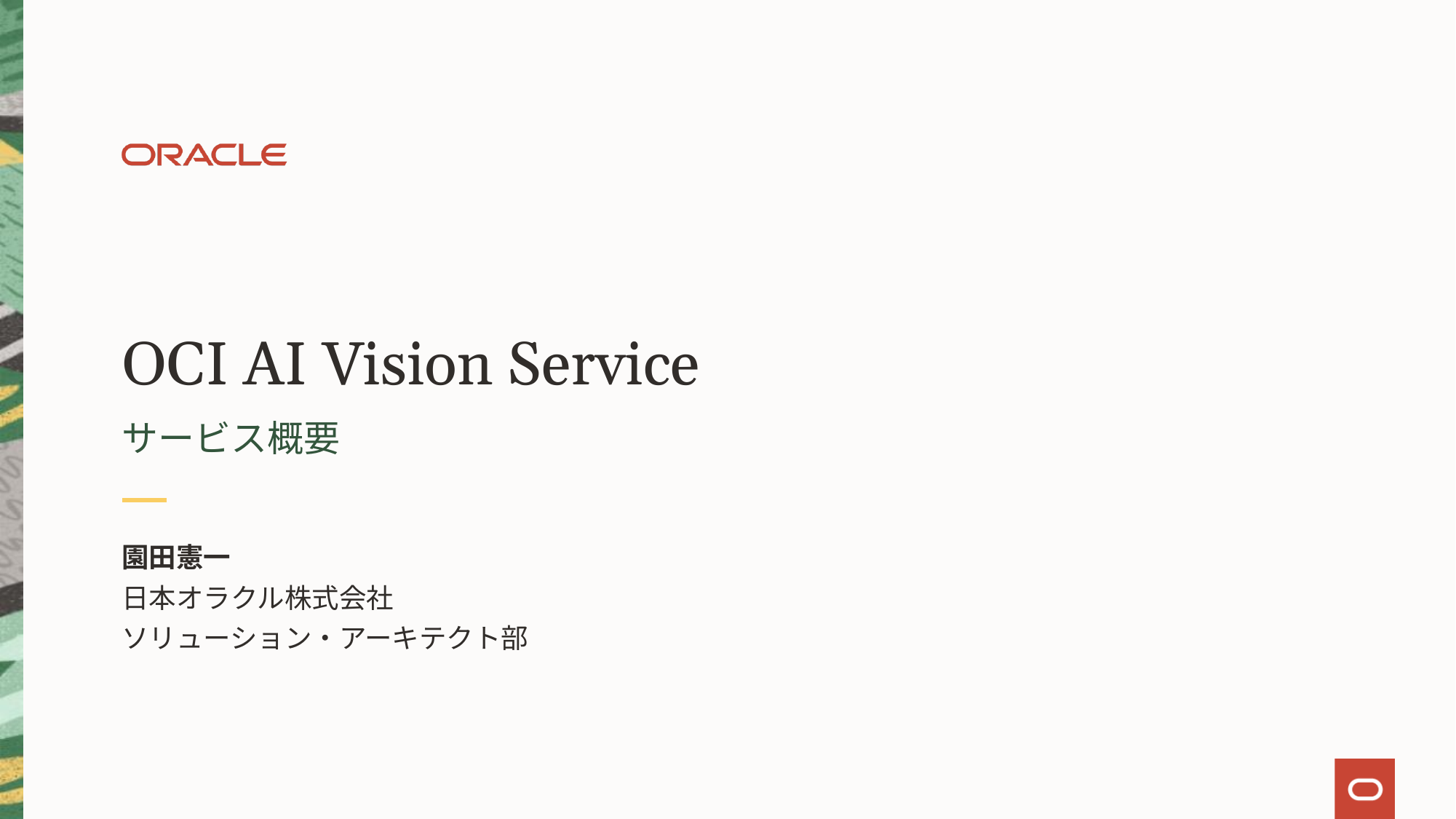

# OCI AI Vision Service
サービス概要
園田憲一

日本オラクル株式会社
ソリューション・アーキテクト部